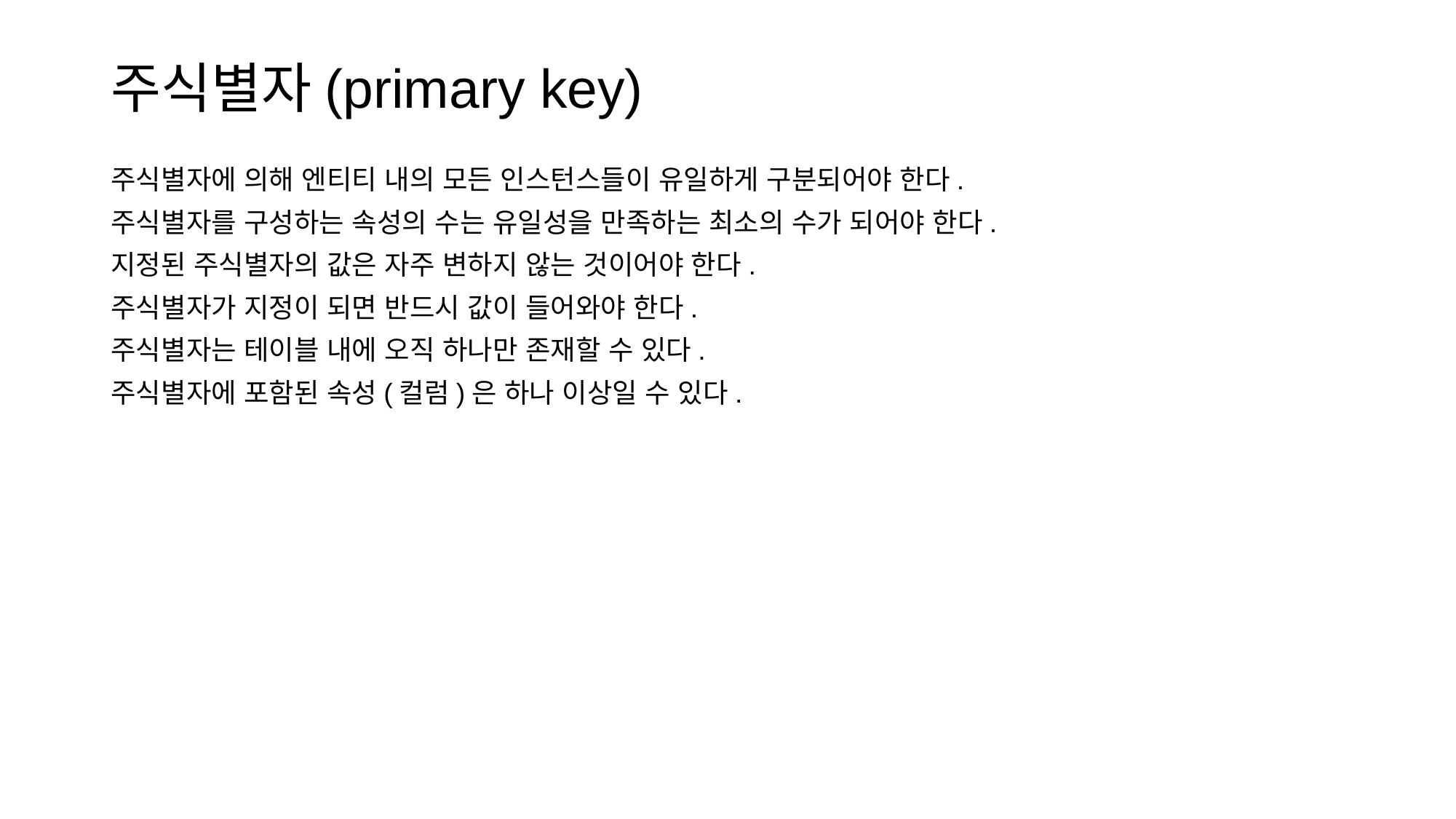

# 주식별자(primary key)
주식별자에 의해 엔티티 내의 모든 인스턴스들이 유일하게 구분되어야 한다.
주식별자를 구성하는 속성의 수는 유일성을 만족하는 최소의 수가 되어야 한다.
지정된 주식별자의 값은 자주 변하지 않는 것이어야 한다.
주식별자가 지정이 되면 반드시 값이 들어와야 한다.
주식별자는 테이블 내에 오직 하나만 존재할 수 있다.
주식별자에 포함된 속성(컬럼)은 하나 이상일 수 있다.